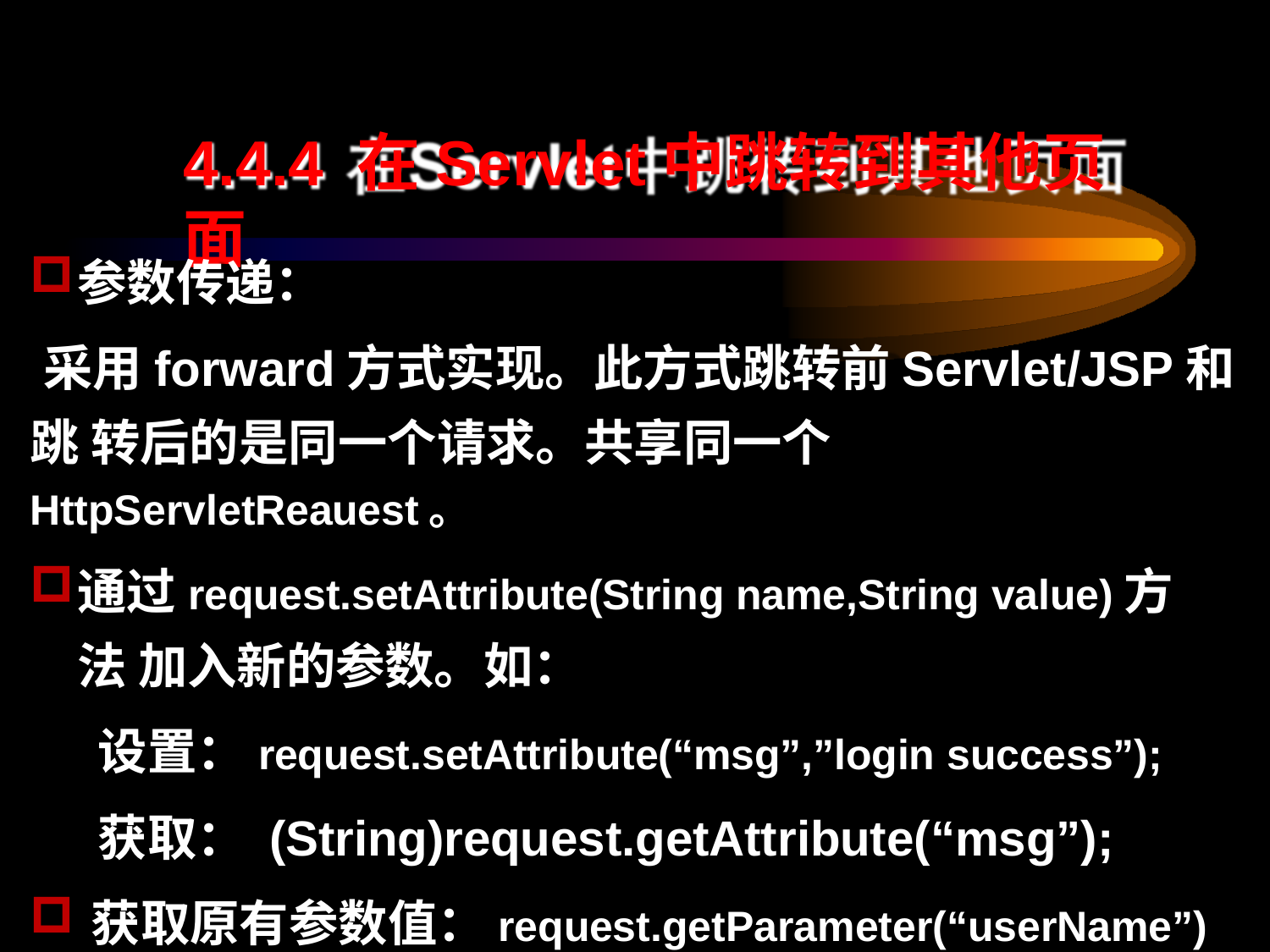

# 4.4.4 在Servlet中跳转到其他页面

参数传递：
采用forward方式实现。此方式跳转前Servlet/JSP和跳 转后的是同一个请求。共享同一个HttpServletReauest。
通过request.setAttribute(String name,String value)方法 加入新的参数。如：
设置：request.setAttribute(“msg”,”login success”);
获取： (String)request.getAttribute(“msg”);
获取原有参数值：request.getParameter(“userName”)